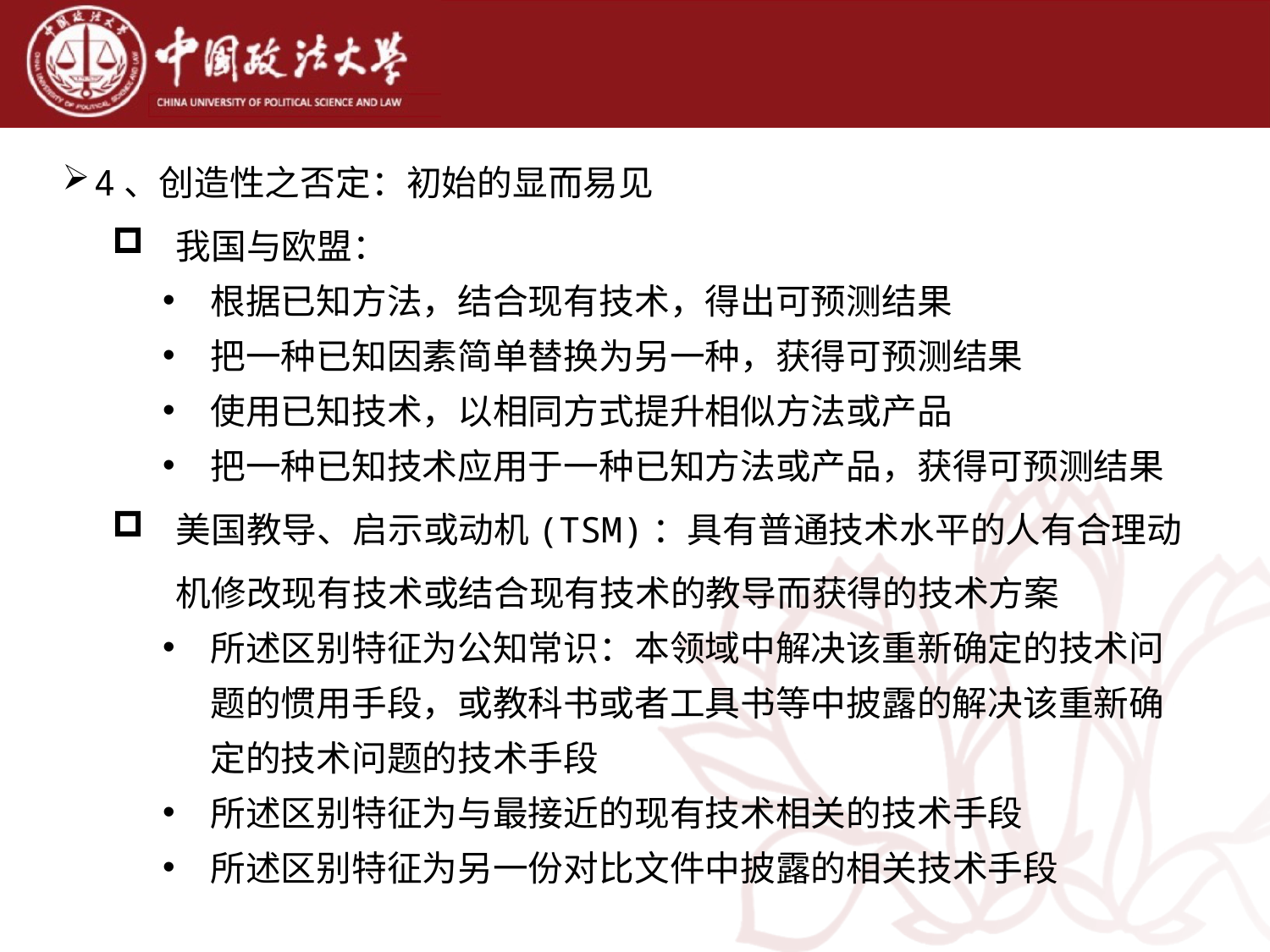

4、创造性之否定：初始的显而易见
我国与欧盟：
根据已知方法，结合现有技术，得出可预测结果
把一种已知因素简单替换为另一种，获得可预测结果
使用已知技术，以相同方式提升相似方法或产品
把一种已知技术应用于一种已知方法或产品，获得可预测结果
美国教导、启示或动机(TSM)：具有普通技术水平的人有合理动机修改现有技术或结合现有技术的教导而获得的技术方案
所述区别特征为公知常识：本领域中解决该重新确定的技术问题的惯用手段，或教科书或者工具书等中披露的解决该重新确定的技术问题的技术手段
所述区别特征为与最接近的现有技术相关的技术手段
所述区别特征为另一份对比文件中披露的相关技术手段